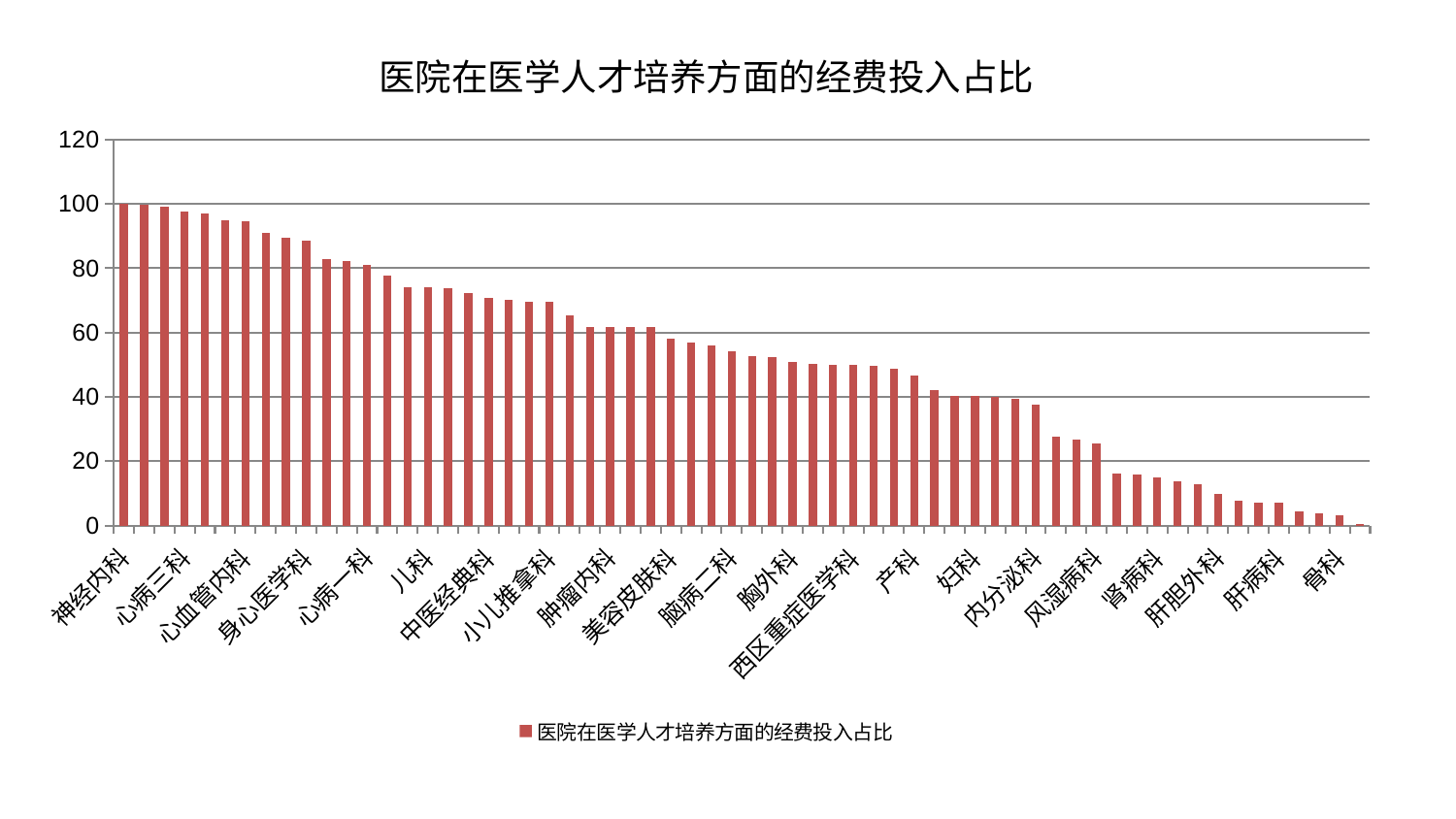

### Chart: 医院在医学人才培养方面的经费投入占比

| Category | 医院在医学人才培养方面的经费投入占比 |
|---|---|
| 神经内科 | 100.0 |
| 老年医学科 | 99.79719339877042 |
| 推拿科 | 99.28771705723923 |
| 心病三科 | 97.78493270536606 |
| 针灸科 | 96.97630605765592 |
| 呼吸内科 | 94.9983892697835 |
| 心血管内科 | 94.54377638741988 |
| 脊柱骨科 | 91.0088281677573 |
| 眼科 | 89.41673746041667 |
| 身心医学科 | 88.67296953205054 |
| 口腔科 | 82.72896494541867 |
| 心病二科 | 82.1857837422642 |
| 心病一科 | 80.9092079923824 |
| 脑病一科 | 77.62728595382991 |
| 肾脏内科 | 74.09623293845246 |
| 儿科 | 74.07834099234853 |
| 治未病中心 | 73.71933982396585 |
| 泌尿外科 | 72.23545354779411 |
| 中医经典科 | 70.67969578081664 |
| 康复科 | 70.28882756847328 |
| 皮肤科 | 69.6266753657965 |
| 小儿推拿科 | 69.61638505139943 |
| 周围血管科 | 65.49786908571137 |
| 肛肠科 | 61.76299320291437 |
| 肿瘤内科 | 61.656861571422034 |
| 耳鼻喉科 | 61.61411791960977 |
| 脾胃科消化科合并 | 61.599227891285885 |
| 美容皮肤科 | 58.13472920442366 |
| 小儿骨科 | 56.90327188418537 |
| 心病四科 | 55.970381851960724 |
| 脑病二科 | 54.04801235335306 |
| 东区重症医学科 | 52.75221227754029 |
| 妇二科 | 52.36007410055744 |
| 胸外科 | 50.87167200770541 |
| 脾胃病科 | 50.39825780622928 |
| 乳腺甲状腺外科 | 49.95626730103443 |
| 西区重症医学科 | 49.92663412472632 |
| 显微骨科 | 49.572742781380136 |
| 普通外科 | 48.8543882313288 |
| 产科 | 46.55722367931104 |
| 神经外科 | 42.09149888292413 |
| 消化内科 | 40.28410689976529 |
| 妇科 | 40.26837017629528 |
| 关节骨科 | 39.90921332729581 |
| 综合内科 | 39.46208719768732 |
| 内分泌科 | 37.63964883112428 |
| 妇科妇二科合并 | 27.512161595469333 |
| 创伤骨科 | 26.781509512516013 |
| 风湿病科 | 25.409868394091294 |
| 血液科 | 16.199723032797895 |
| 东区肾病科 | 15.877837234333041 |
| 肾病科 | 15.05434131403818 |
| 微创骨科 | 13.78053574572728 |
| 重症医学科 | 12.932340855343128 |
| 肝胆外科 | 9.859630916301661 |
| 中医外治中心 | 7.629131538050162 |
| 脑病三科 | 7.170974902574673 |
| 肝病科 | 7.0175500200390415 |
| 运动损伤骨科 | 4.384567333757463 |
| 男科 | 3.6772598496363393 |
| 骨科 | 3.259617545878668 |
| 医院 | 0.3339653530902599 |
120